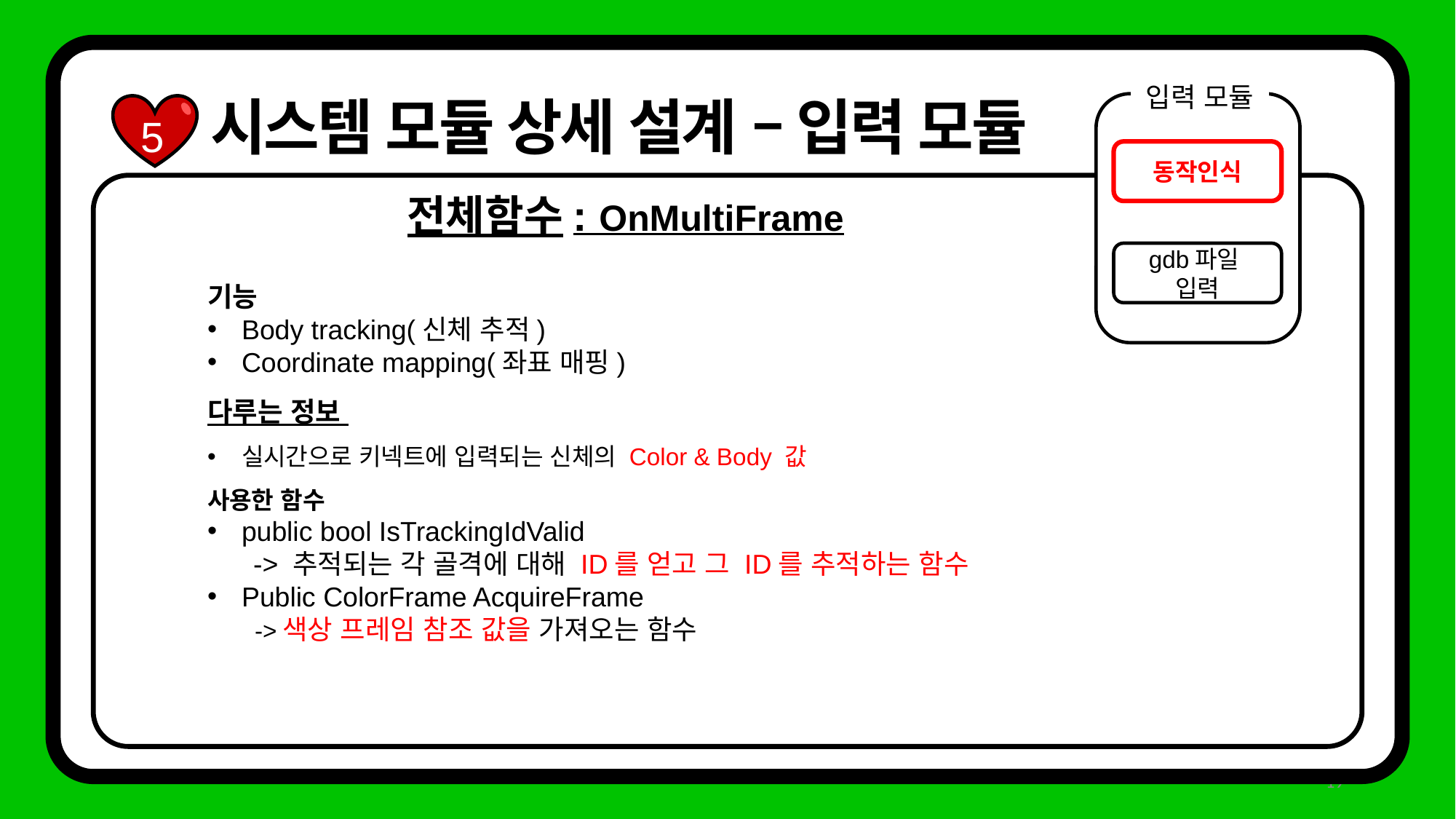

입력 모듈

동작인식
gdb파일
입력
시스템 모듈 상세 설계 – 입력 모듈

5

전체함수: OnMultiFrame

기능
Body tracking(신체 추적)
Coordinate mapping(좌표 매핑)
다루는 정보
실시간으로 키넥트에 입력되는 신체의 Color & Body 값
사용한 함수
public bool IsTrackingIdValid
      -> 추적되는 각 골격에 대해 ID를 얻고 그 ID를 추적하는 함수
Public ColorFrame AcquireFrame
       ->색상 프레임 참조 값을 가져오는 함수
19